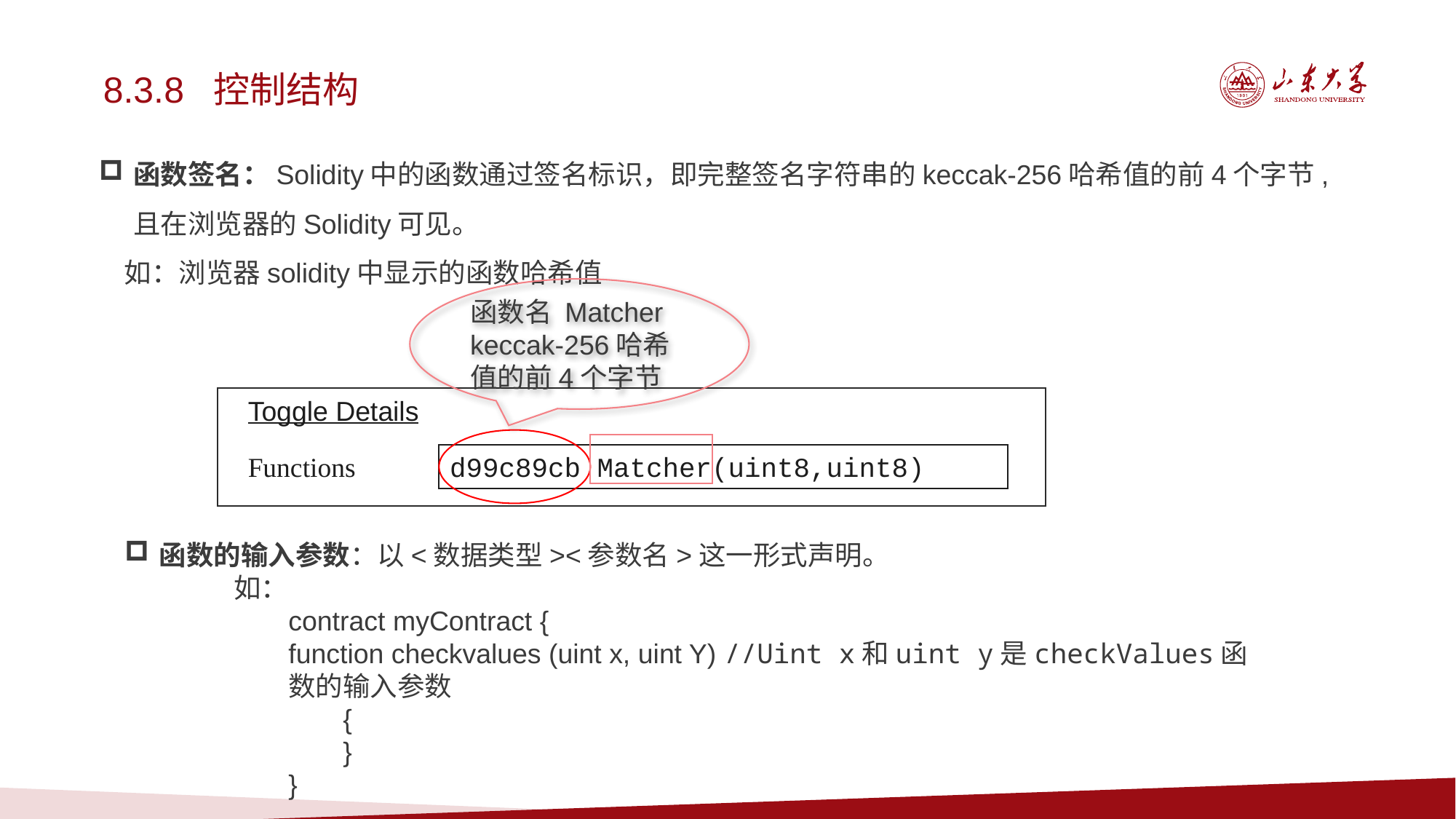

8.3.8  控制结构
函数签名：Solidity中的函数通过签名标识，即完整签名字符串的keccak-256哈希值的前4个字节,且在浏览器的Solidity可见。
   如：浏览器solidity中显示的函数哈希值
函数名 Matcher keccak-256哈希值的前4个字节

Toggle Details
Functions
d99c89cb Matcher(uint8,uint8)

函数的输入参数：以<数据类型><参数名>这一形式声明。
如：
contract myContract {
function checkvalues (uint x, uint Y) //Uint x和uint y是checkValues函数的输入参数
{
}
}